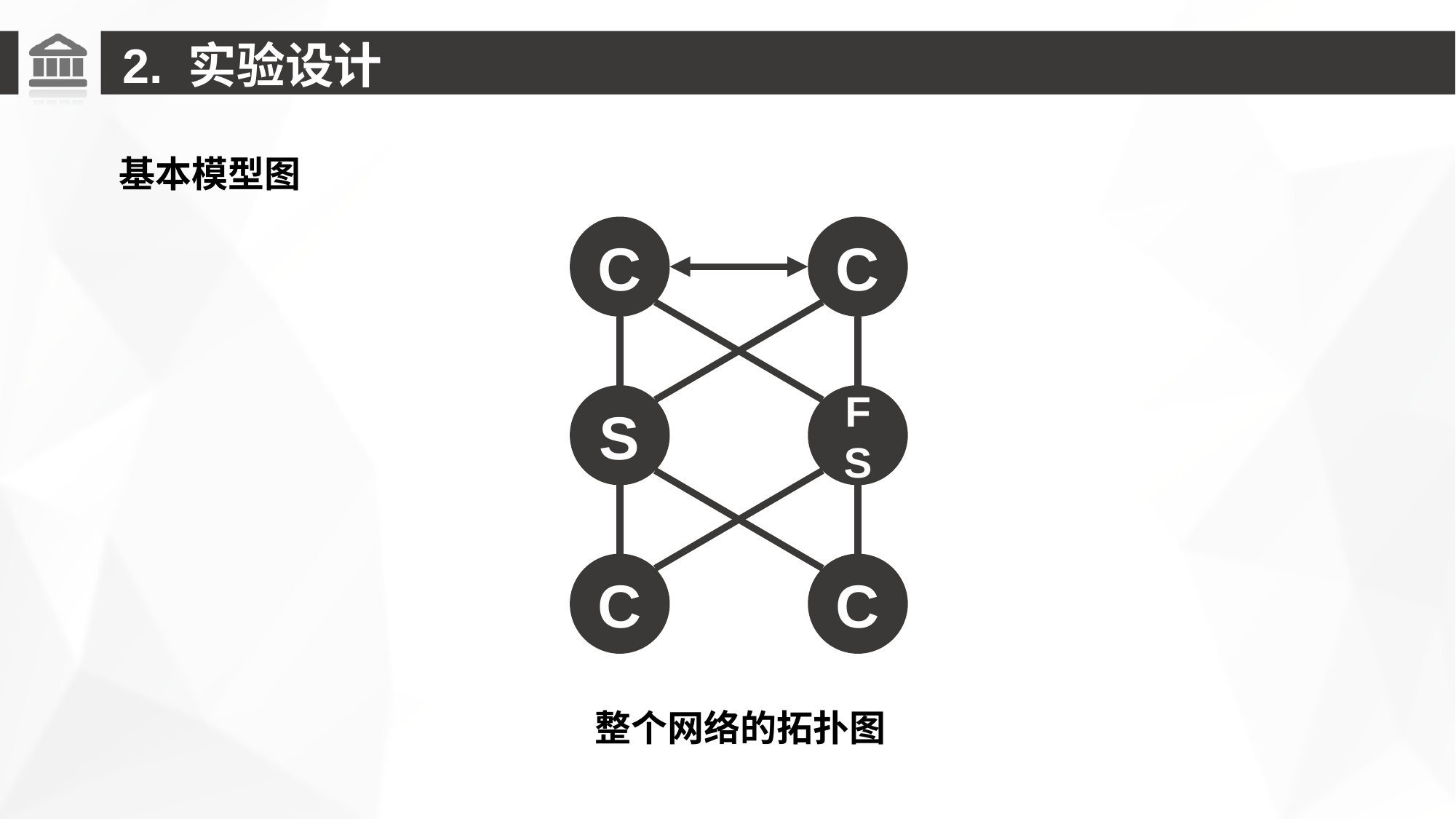

2. 实验设计
基本模型图
C
C
S
FS
C
C
整个网络的拓扑图